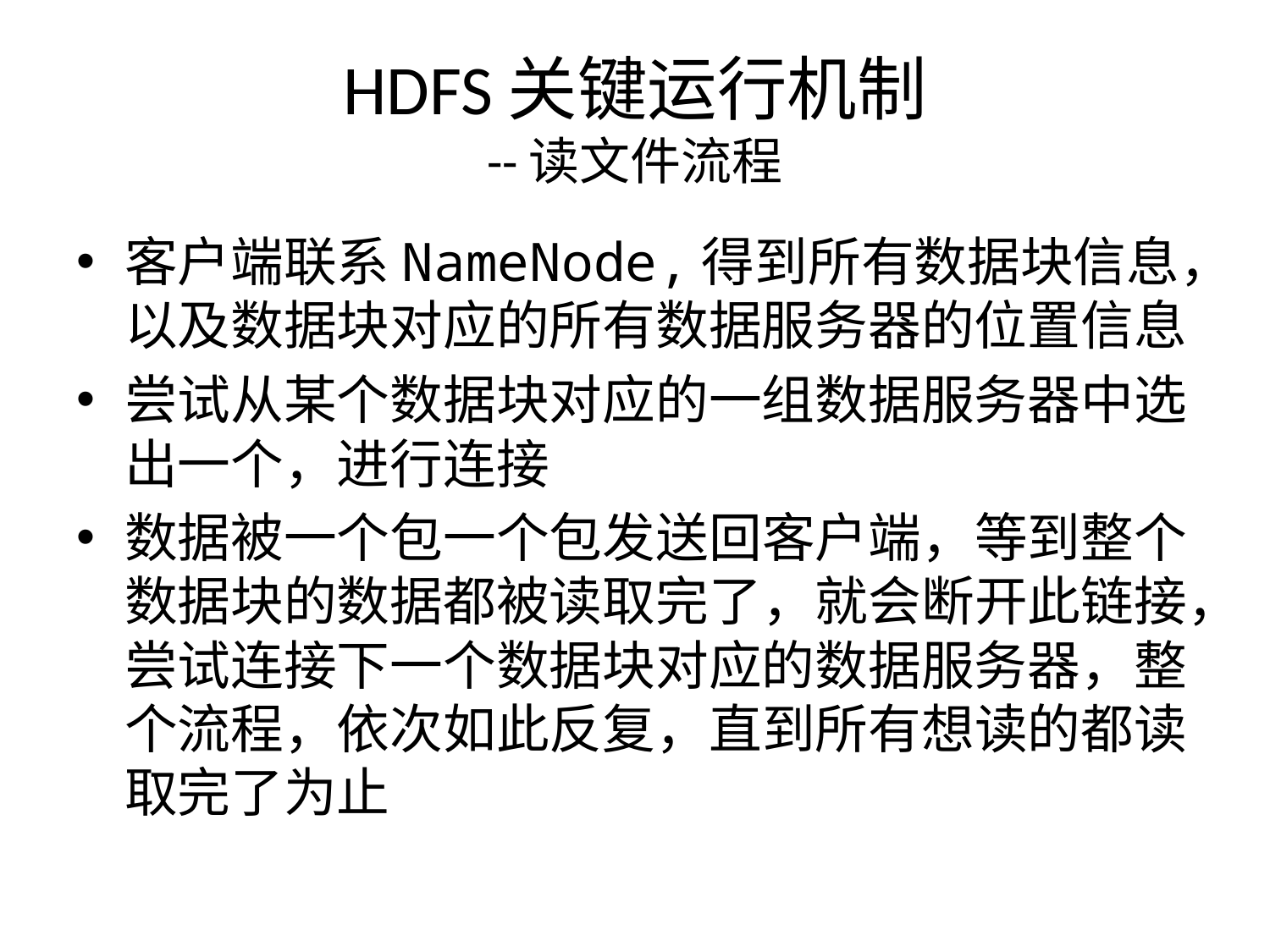

# HDFS关键运行机制 --读文件流程
客户端联系NameNode,得到所有数据块信息，以及数据块对应的所有数据服务器的位置信息
尝试从某个数据块对应的一组数据服务器中选出一个，进行连接
数据被一个包一个包发送回客户端，等到整个数据块的数据都被读取完了，就会断开此链接，尝试连接下一个数据块对应的数据服务器，整个流程，依次如此反复，直到所有想读的都读取完了为止